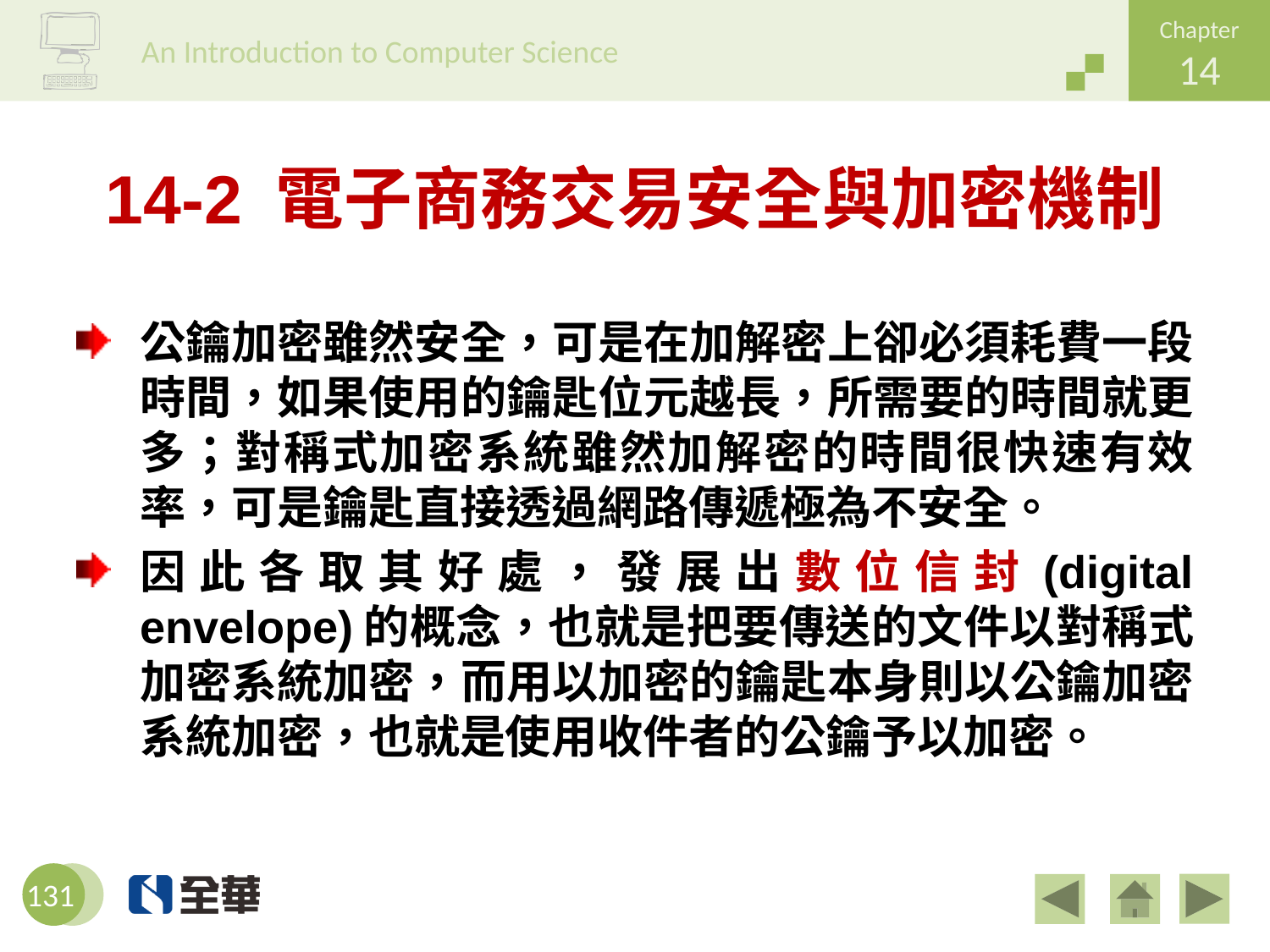

# 14-2 電子商務交易安全與加密機制
公鑰加密雖然安全，可是在加解密上卻必須耗費一段時間，如果使用的鑰匙位元越長，所需要的時間就更多；對稱式加密系統雖然加解密的時間很快速有效率，可是鑰匙直接透過網路傳遞極為不安全。
因此各取其好處，發展出數位信封(digital envelope)的概念，也就是把要傳送的文件以對稱式加密系統加密，而用以加密的鑰匙本身則以公鑰加密系統加密，也就是使用收件者的公鑰予以加密。